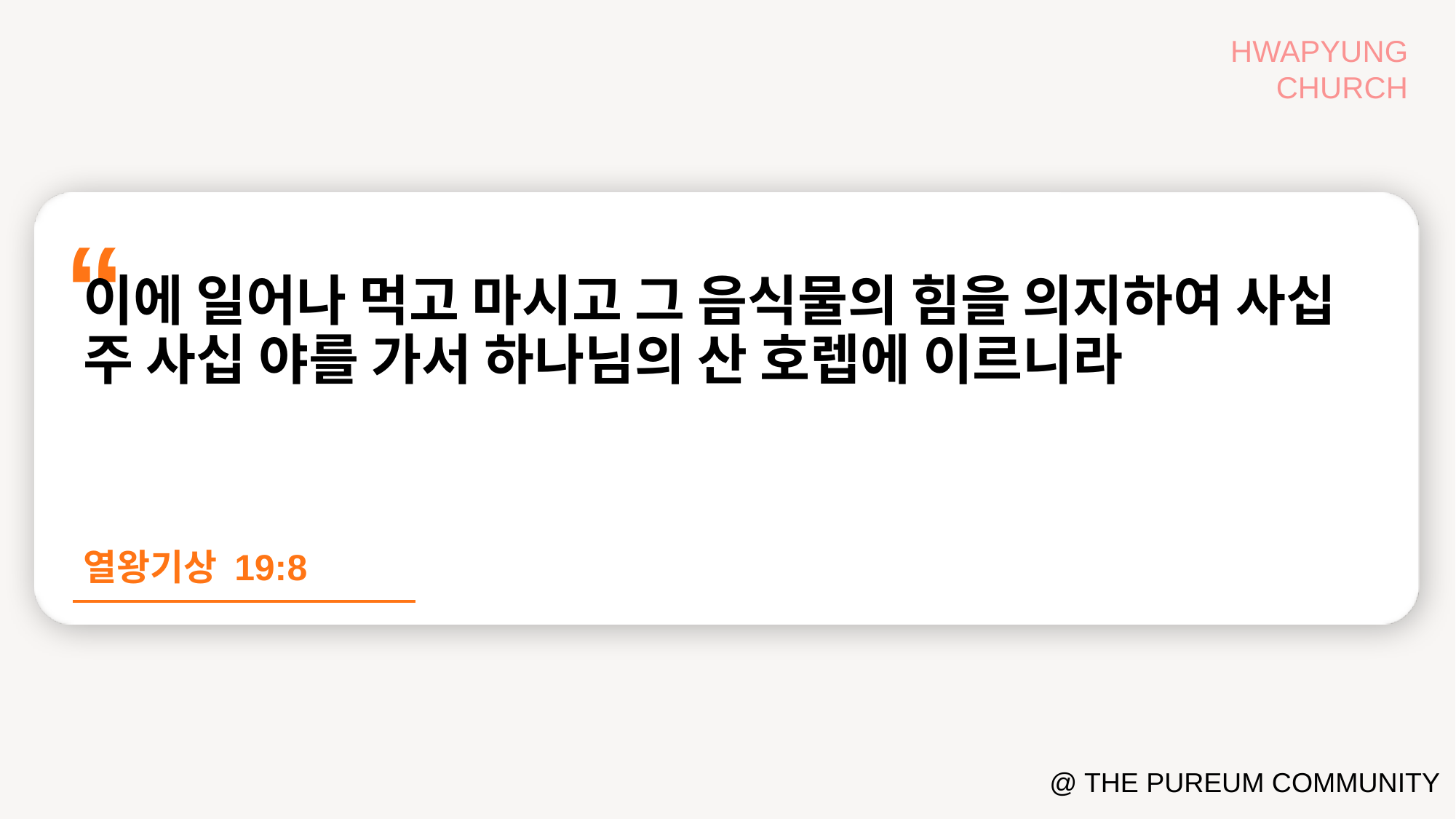

이에 일어나 먹고 마시고 그 음식물의 힘을 의지하여 사십 주 사십 야를 가서 하나님의 산 호렙에 이르니라
열왕기상 19:8